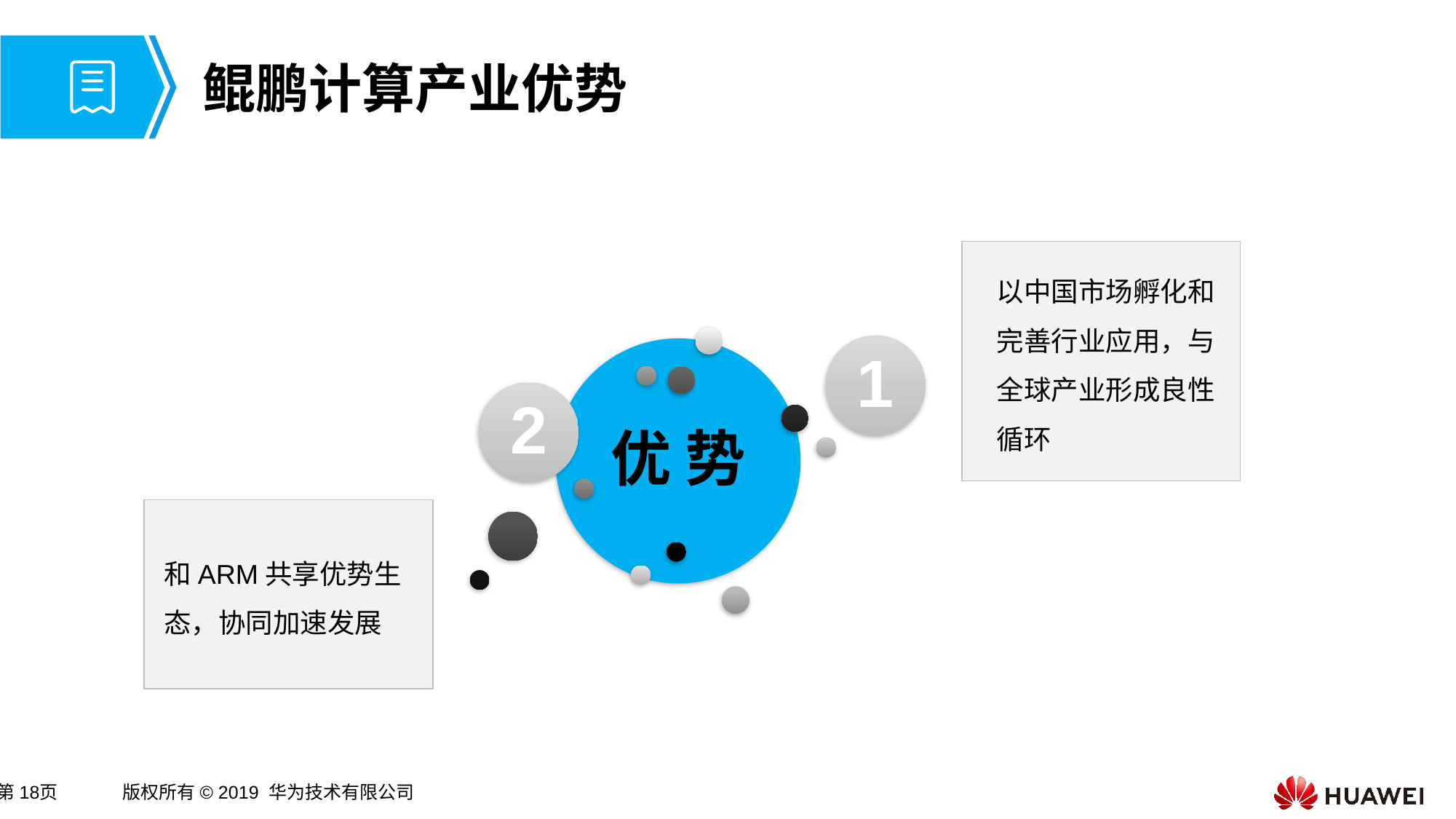

# 鲲鹏计算产业优势

以中国市场孵化和完善行业应用，与全球产业形成良性循环

1
优 势

2

和ARM共享优势生态，协同加速发展